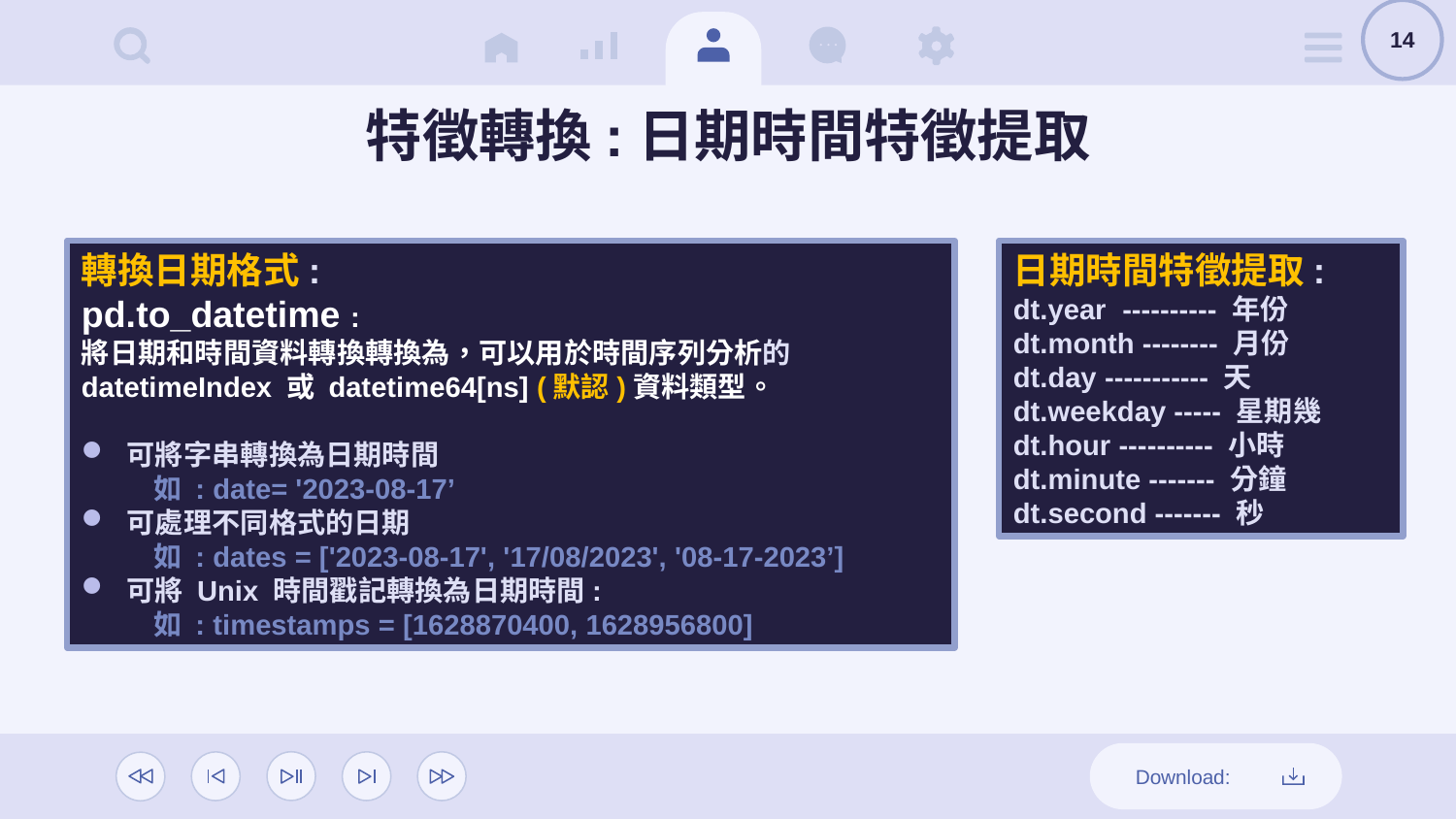

14
# 特徵轉換:日期時間特徵提取
轉換日期格式:
pd.to_datetime :
將日期和時間資料轉換轉換為，可以用於時間序列分析的datetimeIndex 或 datetime64[ns] (默認)資料類型。

可將字串轉換為日期時間
          如 : date= '2023-08-17’
可處理不同格式的日期
          如 : dates = ['2023-08-17', '17/08/2023', '08-17-2023’]
可將 Unix 時間戳記轉換為日期時間:
          如 : timestamps = [1628870400, 1628956800]
日期時間特徵提取:
dt.year  ---------- 年份
dt.month -------- 月份
dt.day ----------- 天
dt.weekday ----- 星期幾
dt.hour ---------- 小時
dt.minute ------- 分鐘
dt.second ------- 秒